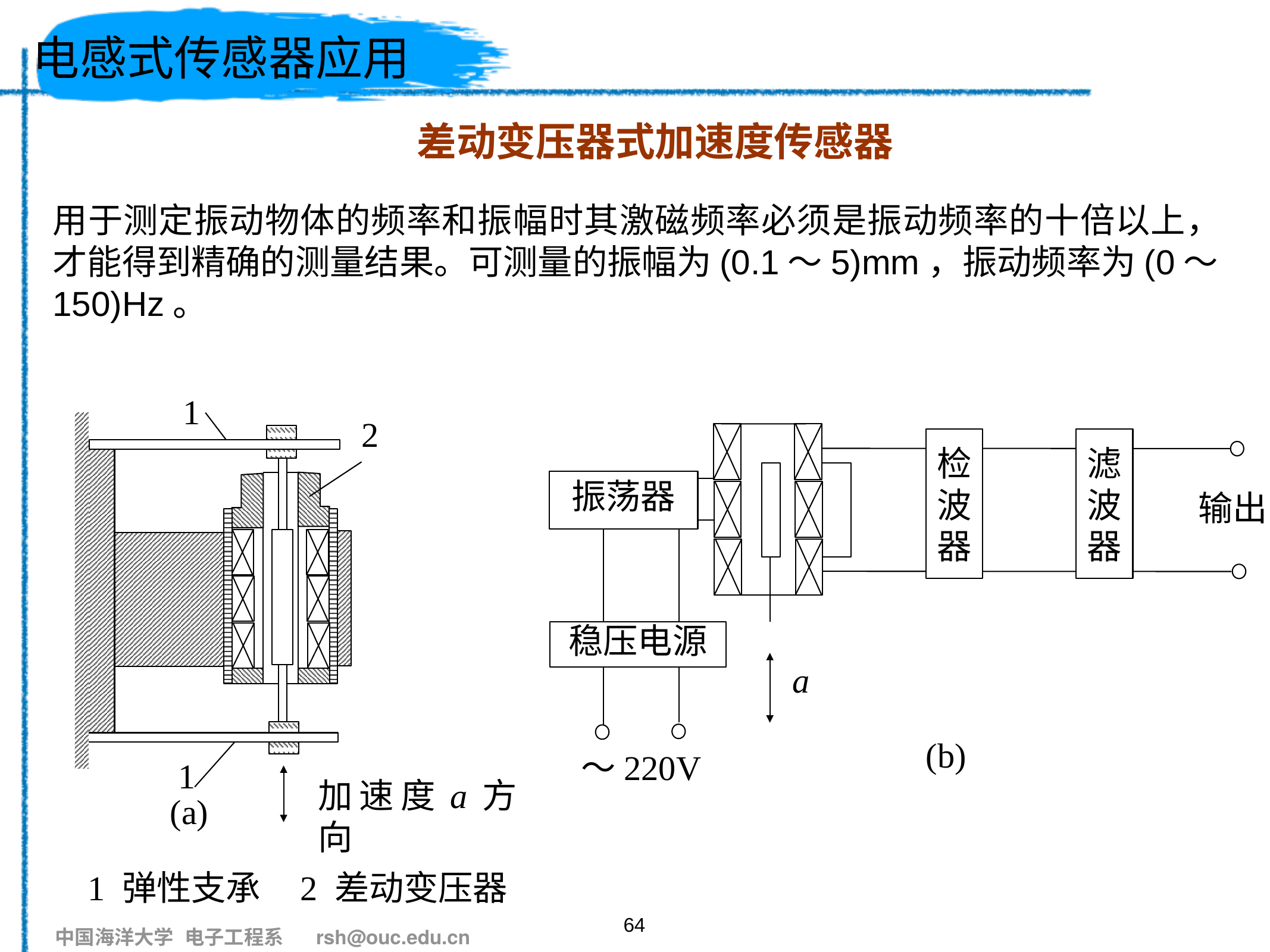

# 电感式传感器应用
   差动变压器式加速度传感器
用于测定振动物体的频率和振幅时其激磁频率必须是振动频率的十倍以上，才能得到精确的测量结果。可测量的振幅为(0.1～5)mm，振动频率为(0～150)Hz。
1

2

1

加速度a方向
(a)

检波器

滤波器

振荡器

输出

稳压电源

a

(b)
～220V
1 弹性支承    2 差动变压器
64